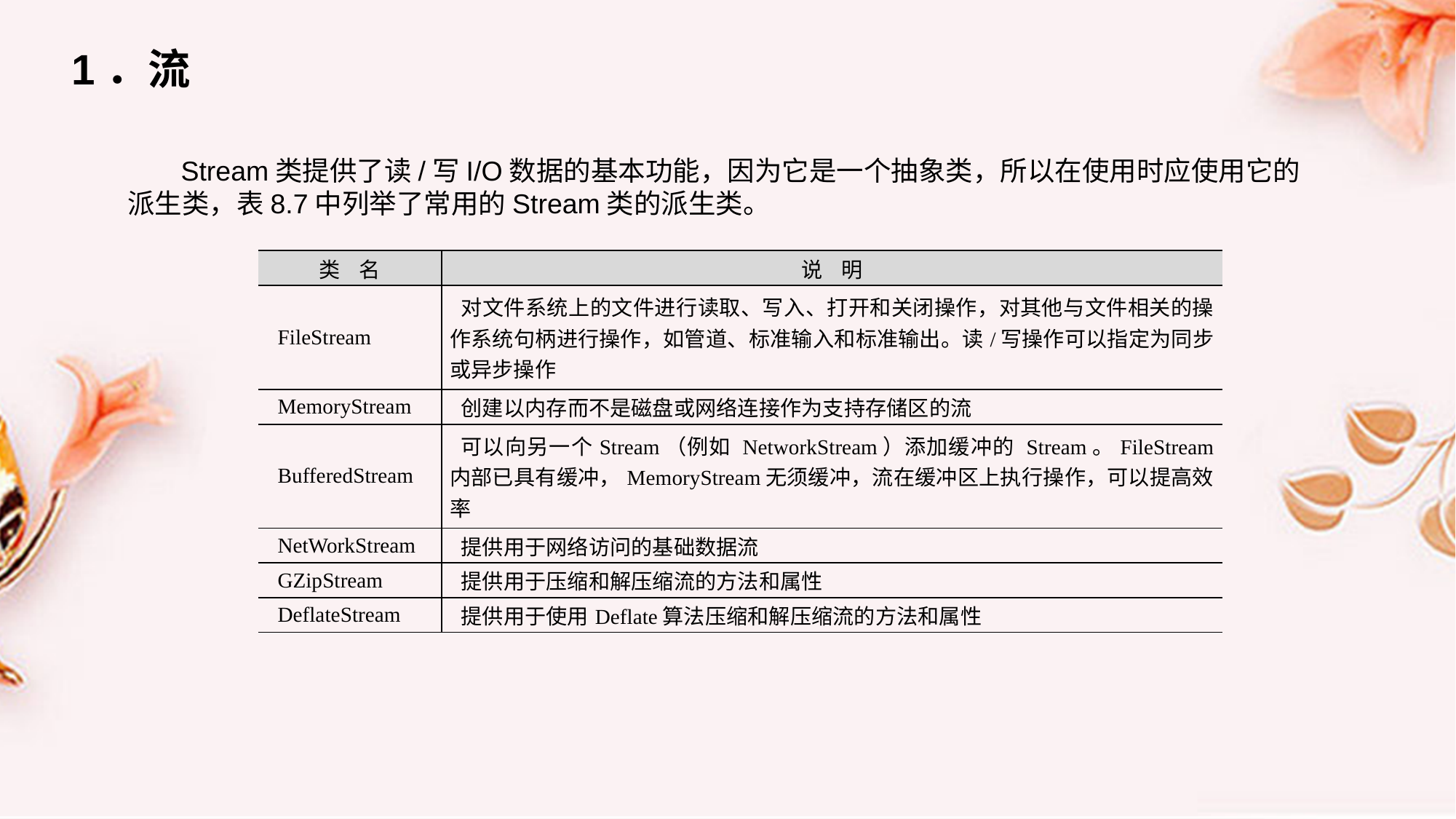

1．流
Stream类提供了读/写I/O数据的基本功能，因为它是一个抽象类，所以在使用时应使用它的派生类，表8.7中列举了常用的Stream类的派生类。
| 类 名 | 说 明 |
| --- | --- |
| FileStream | 对文件系统上的文件进行读取、写入、打开和关闭操作，对其他与文件相关的操作系统句柄进行操作，如管道、标准输入和标准输出。读/写操作可以指定为同步或异步操作 |
| MemoryStream | 创建以内存而不是磁盘或网络连接作为支持存储区的流 |
| BufferedStream | 可以向另一个Stream（例如 NetworkStream）添加缓冲的 Stream。FileStream 内部已具有缓冲，MemoryStream无须缓冲，流在缓冲区上执行操作，可以提高效率 |
| NetWorkStream | 提供用于网络访问的基础数据流 |
| GZipStream | 提供用于压缩和解压缩流的方法和属性 |
| DeflateStream | 提供用于使用Deflate算法压缩和解压缩流的方法和属性 |